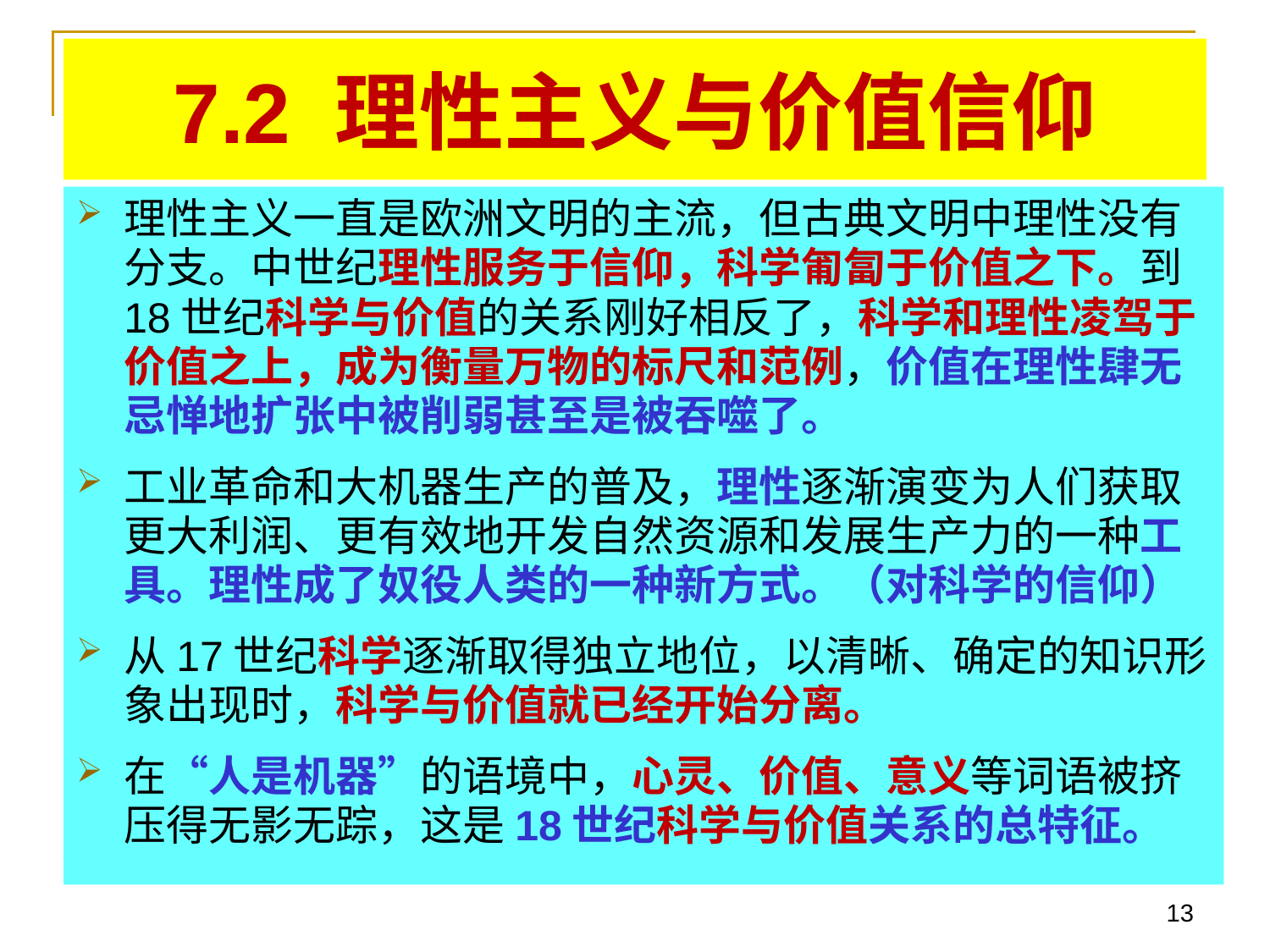

7.2 理性主义与价值信仰
理性主义一直是欧洲文明的主流，但古典文明中理性没有分支。中世纪理性服务于信仰，科学匍匐于价值之下。到18世纪科学与价值的关系刚好相反了，科学和理性凌驾于价值之上，成为衡量万物的标尺和范例，价值在理性肆无忌惮地扩张中被削弱甚至是被吞噬了。
工业革命和大机器生产的普及，理性逐渐演变为人们获取更大利润、更有效地开发自然资源和发展生产力的一种工具。理性成了奴役人类的一种新方式。（对科学的信仰）
从17世纪科学逐渐取得独立地位，以清晰、确定的知识形象出现时，科学与价值就已经开始分离。
在“人是机器”的语境中，心灵、价值、意义等词语被挤压得无影无踪，这是18世纪科学与价值关系的总特征。

13